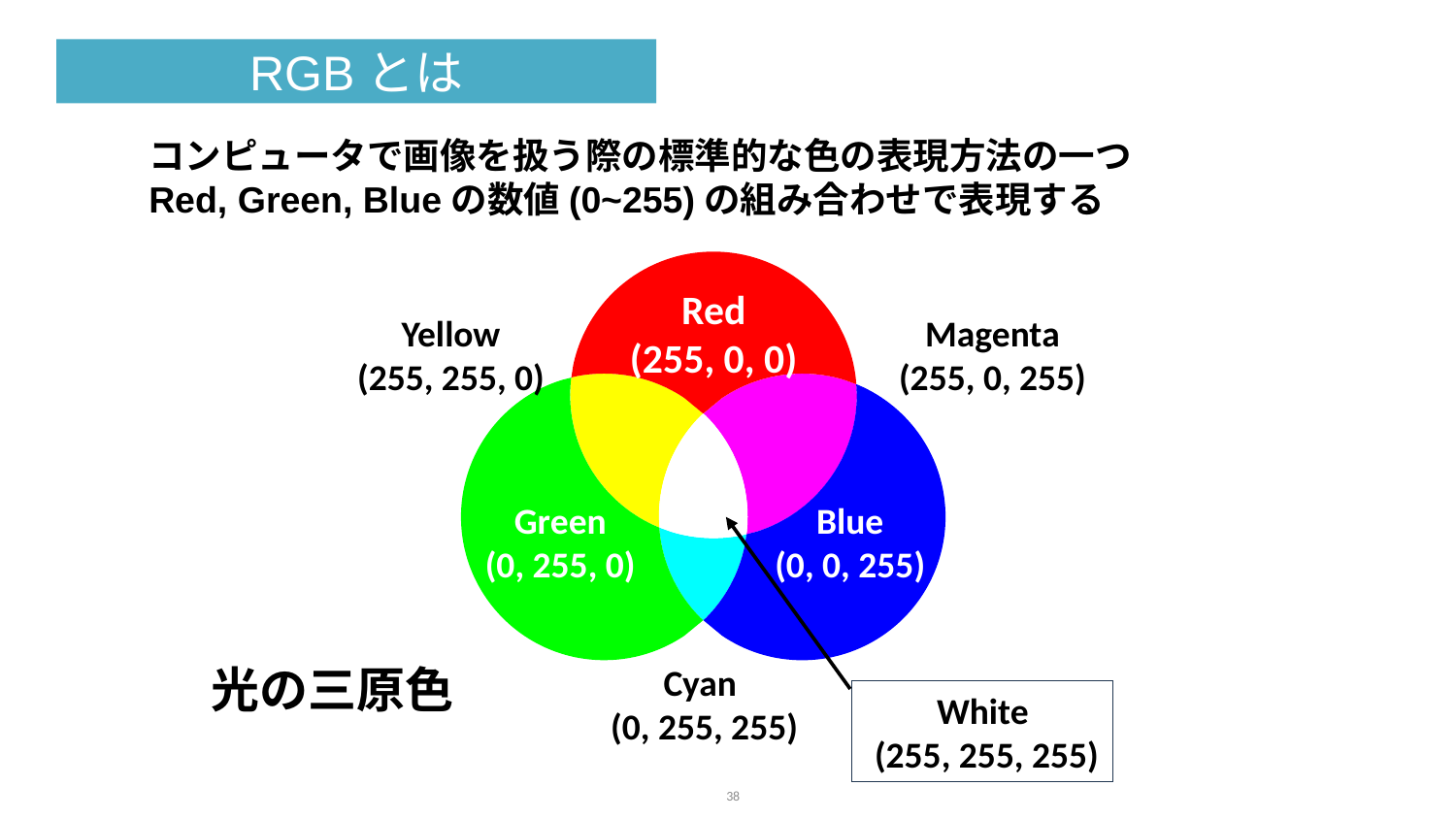

RGBとは
コンピュータで画像を扱う際の標準的な色の表現方法の一つ
Red, Green, Blueの数値(0~255)の組み合わせで表現する
Red
(255, 0, 0)
Yellow
(255, 255, 0)
Magenta
(255, 0, 255)

Blue
(0, 0, 255)
Green
(0, 255, 0)

光の三原色
Cyan
 (0, 255, 255)
White
 (255, 255, 255)
38